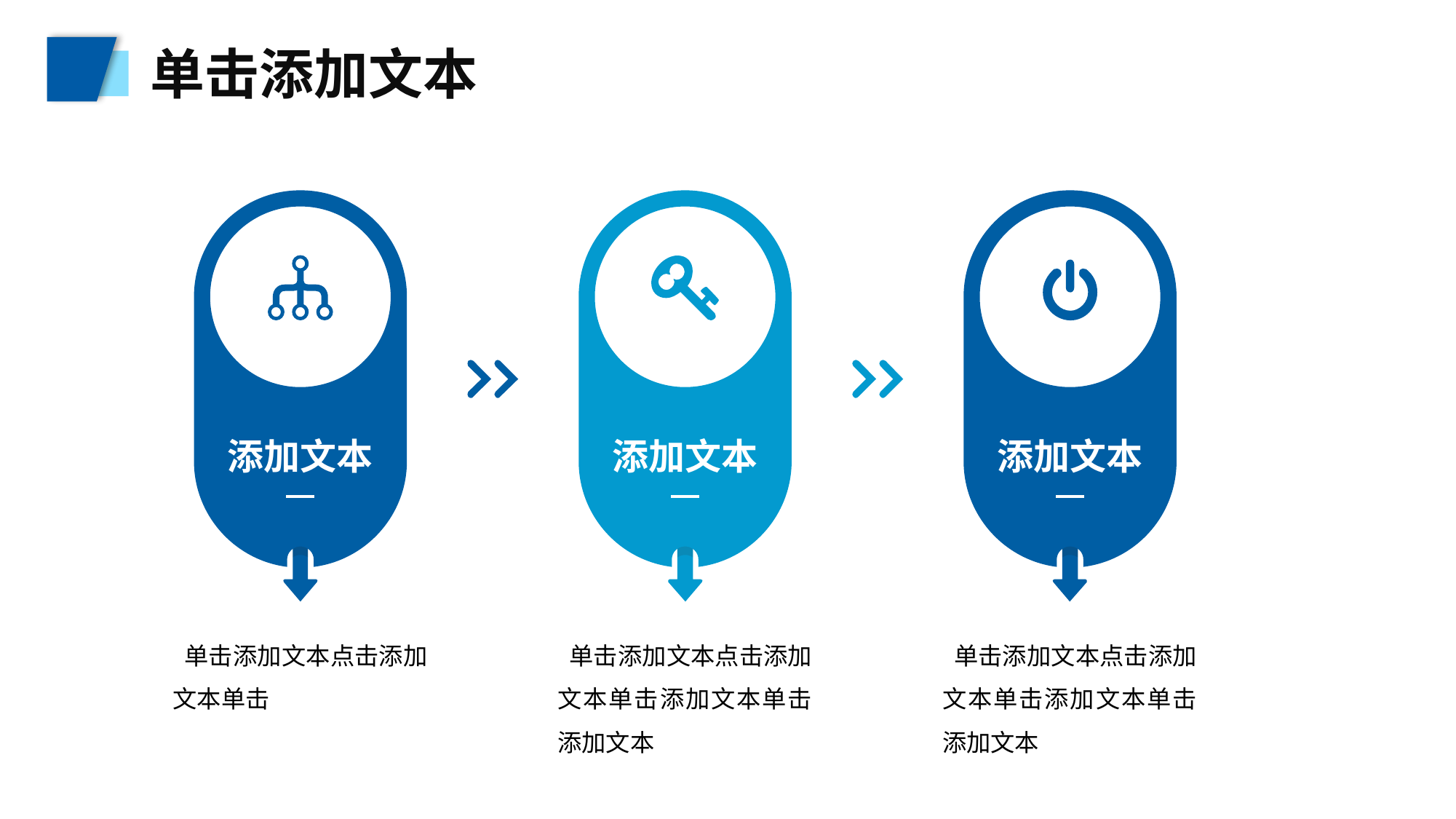

单击添加文本

添加文本
添加文本
添加文本
 单击添加文本点击添加文本单击
 单击添加文本点击添加文本单击添加文本单击添加文本
 单击添加文本点击添加文本单击添加文本单击添加文本